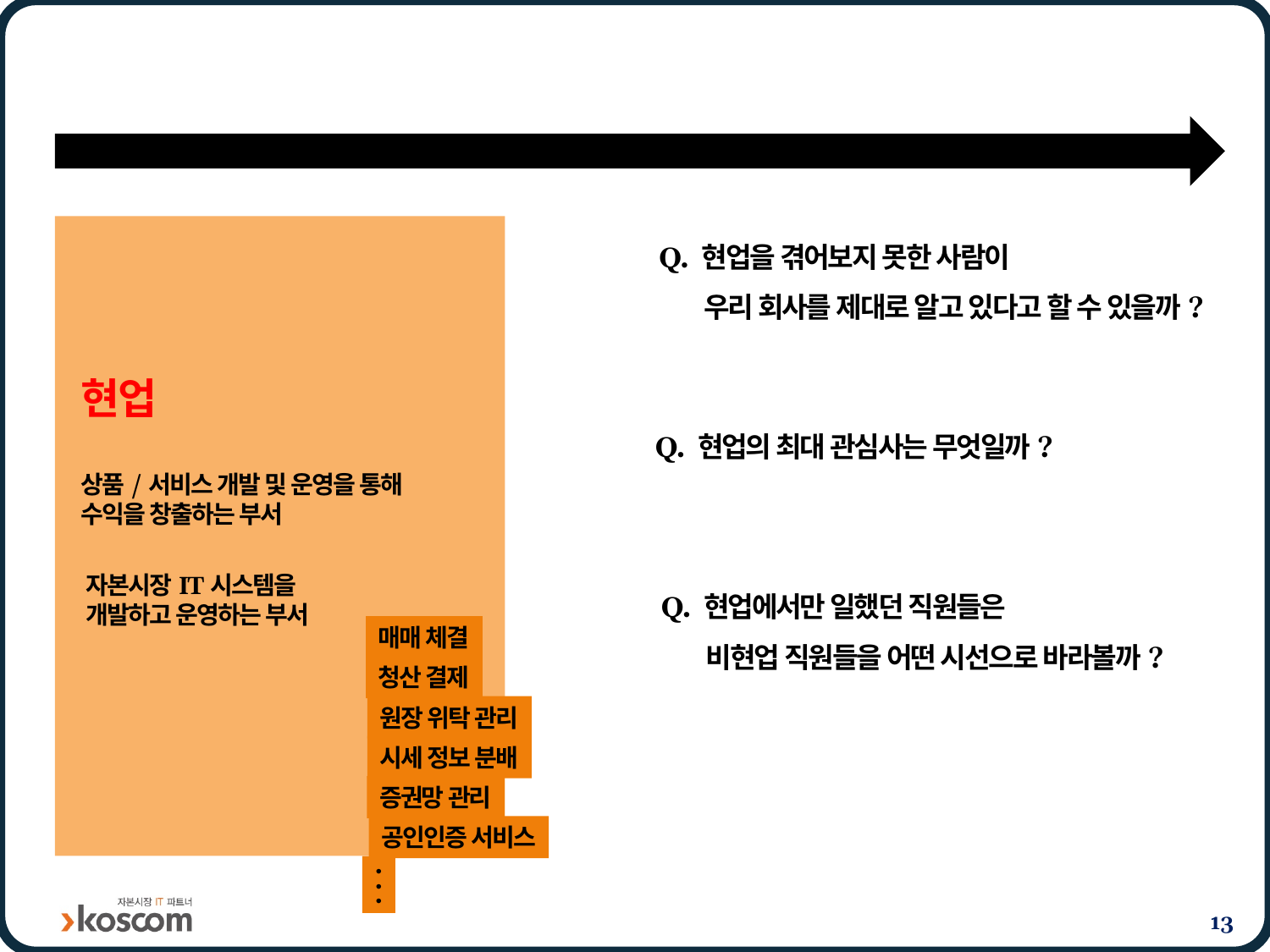

#

Q. 현업을 겪어보지 못한 사람이
      우리 회사를 제대로 알고 있다고 할 수 있을까?
현업
Q. 현업의 최대 관심사는 무엇일까?
상품/서비스 개발 및 운영을 통해
수익을 창출하는 부서
자본시장IT시스템을
개발하고 운영하는 부서
Q. 현업에서만 일했던 직원들은
      비현업 직원들을 어떤 시선으로 바라볼까?
매매 체결
청산 결제
원장 위탁 관리
시세 정보 분배
증권망 관리
공인인증 서비스
.
.
.
13